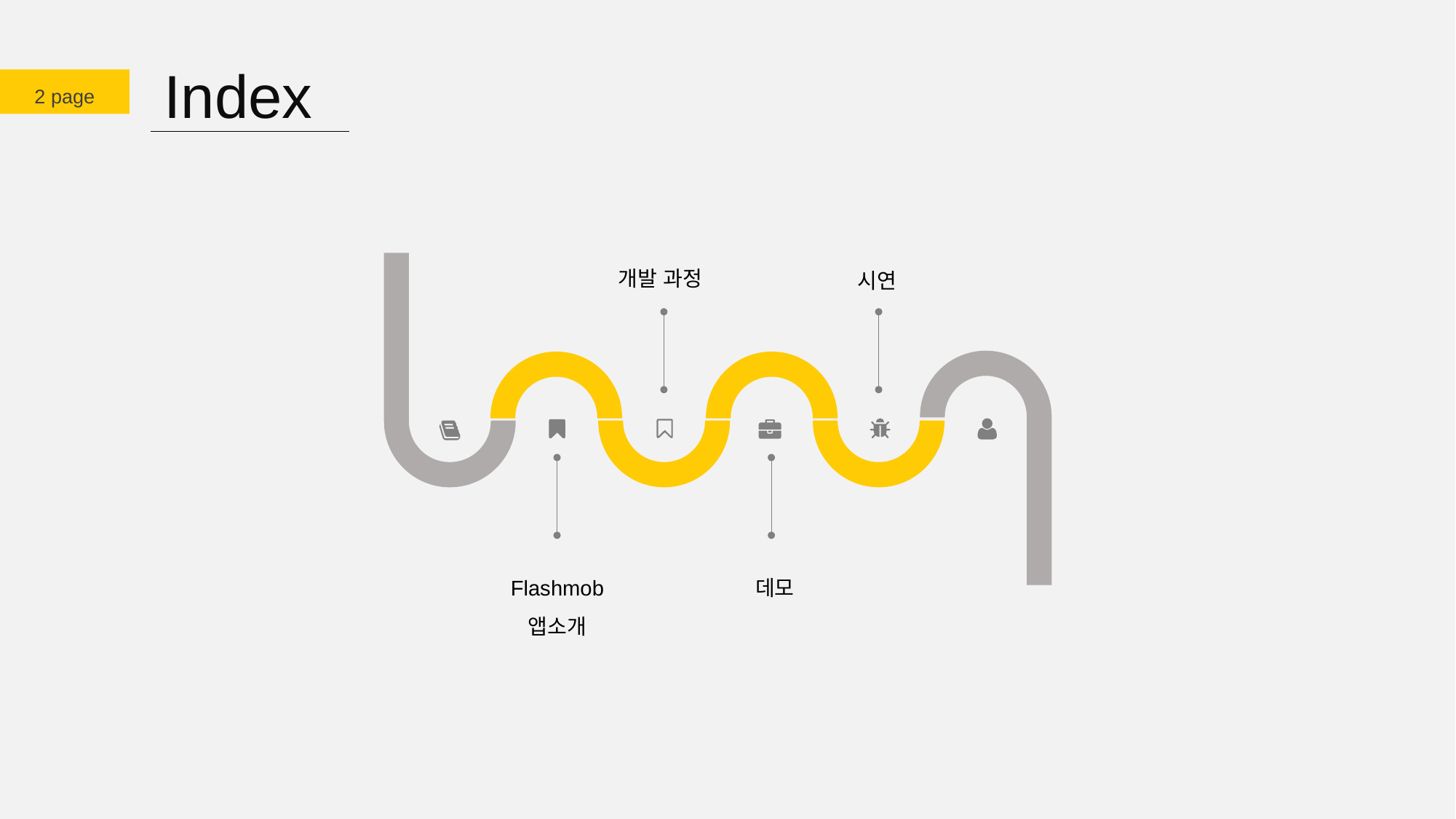

Index
2 page

개발 과정
시연

Flashmob
앱소개

데모